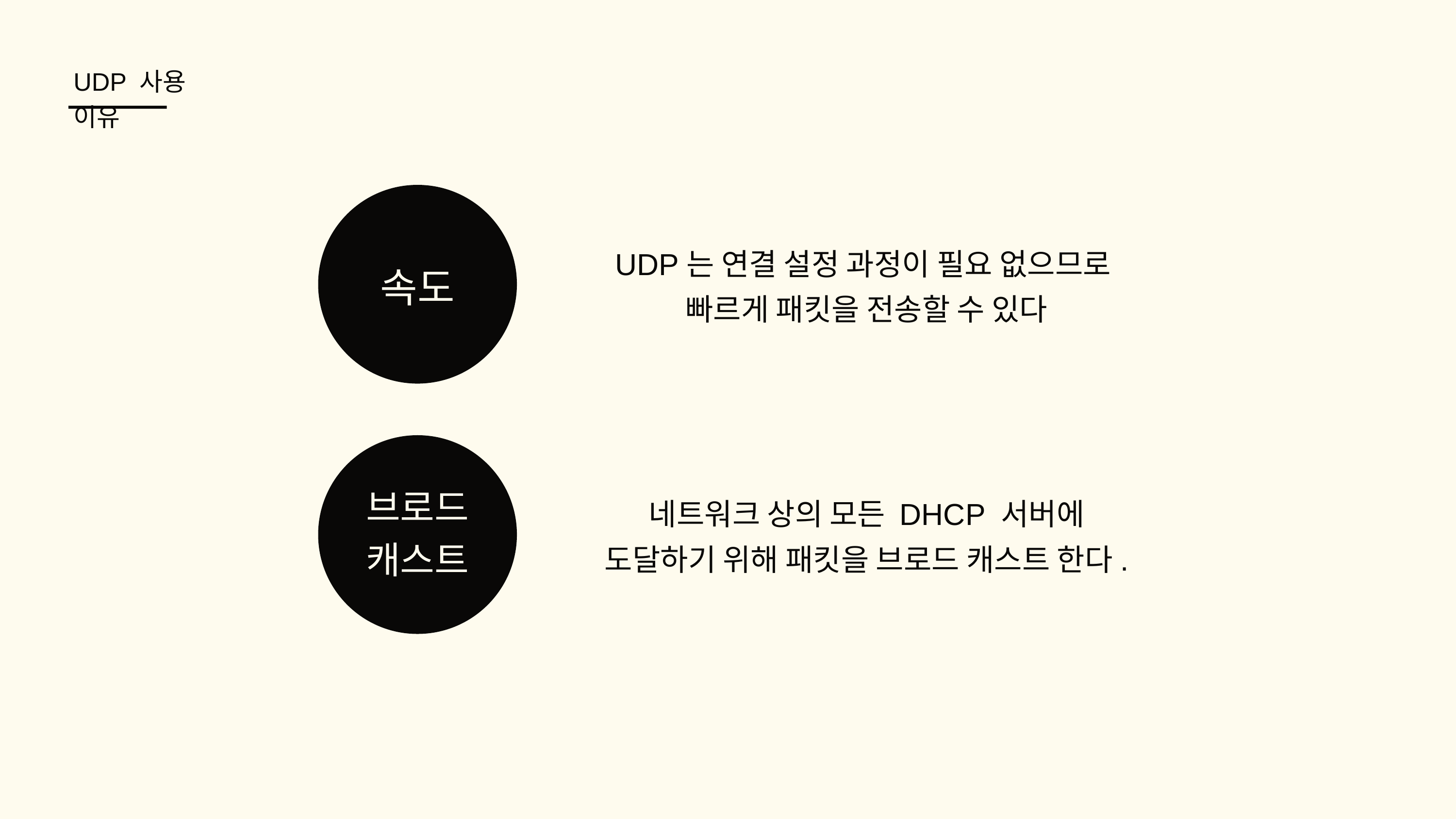

UDP 사용 이유

UDP는 연결 설정 과정이 필요 없으므로
빠르게 패킷을 전송할 수 있다
속도

브로드
캐스트
네트워크 상의 모든 DHCP 서버에 도달하기 위해 패킷을 브로드 캐스트 한다.